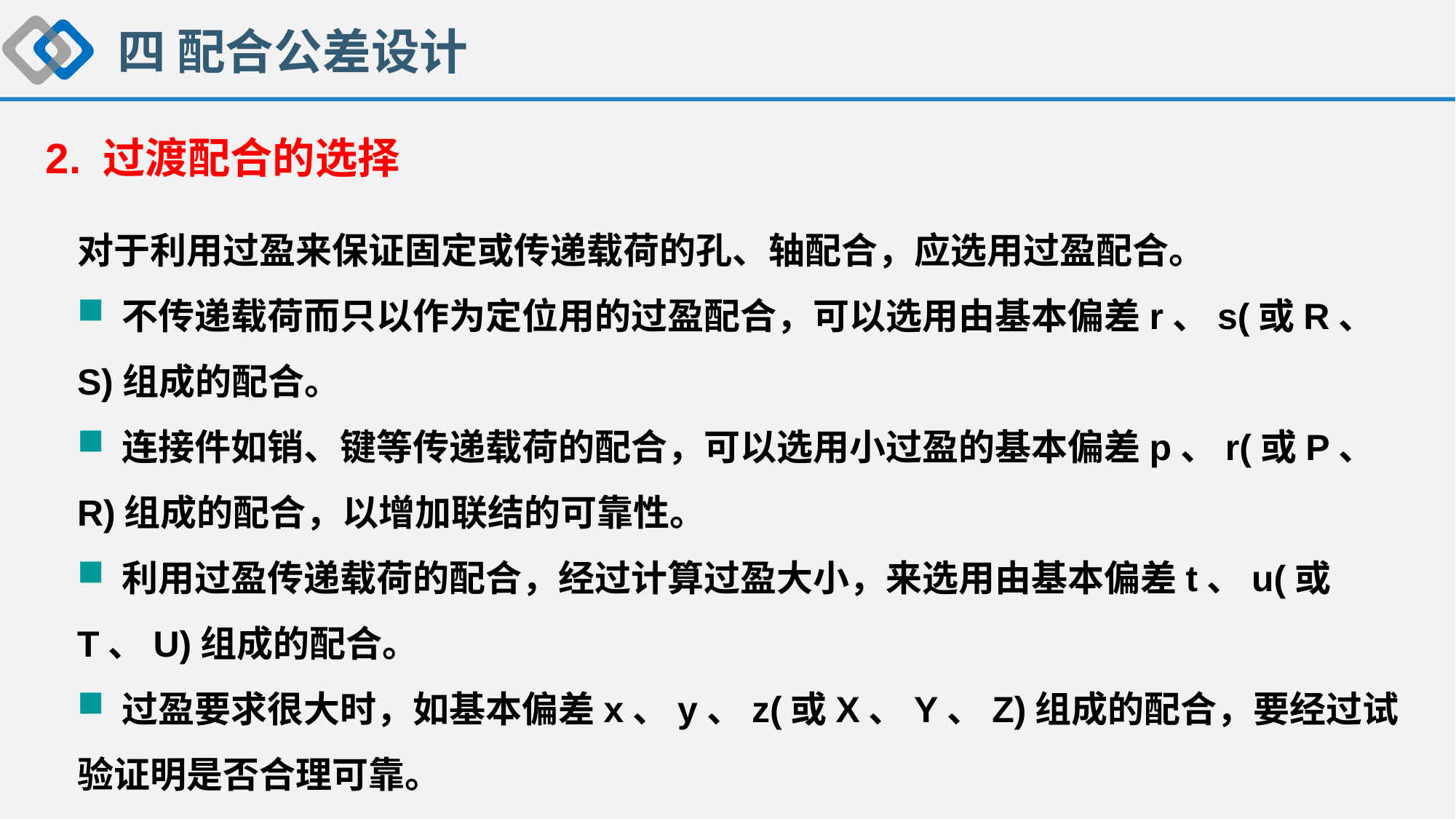

四 配合公差设计
2. 过渡配合的选择
对于利用过盈来保证固定或传递载荷的孔、轴配合，应选用过盈配合。
 不传递载荷而只以作为定位用的过盈配合，可以选用由基本偏差r、s(或R、S)组成的配合。
 连接件如销、键等传递载荷的配合，可以选用小过盈的基本偏差p、r(或P、R)组成的配合，以增加联结的可靠性。
 利用过盈传递载荷的配合，经过计算过盈大小，来选用由基本偏差t、u(或T、U)组成的配合。
 过盈要求很大时，如基本偏差x、y、z(或X、Y、Z)组成的配合，要经过试验证明是否合理可靠。